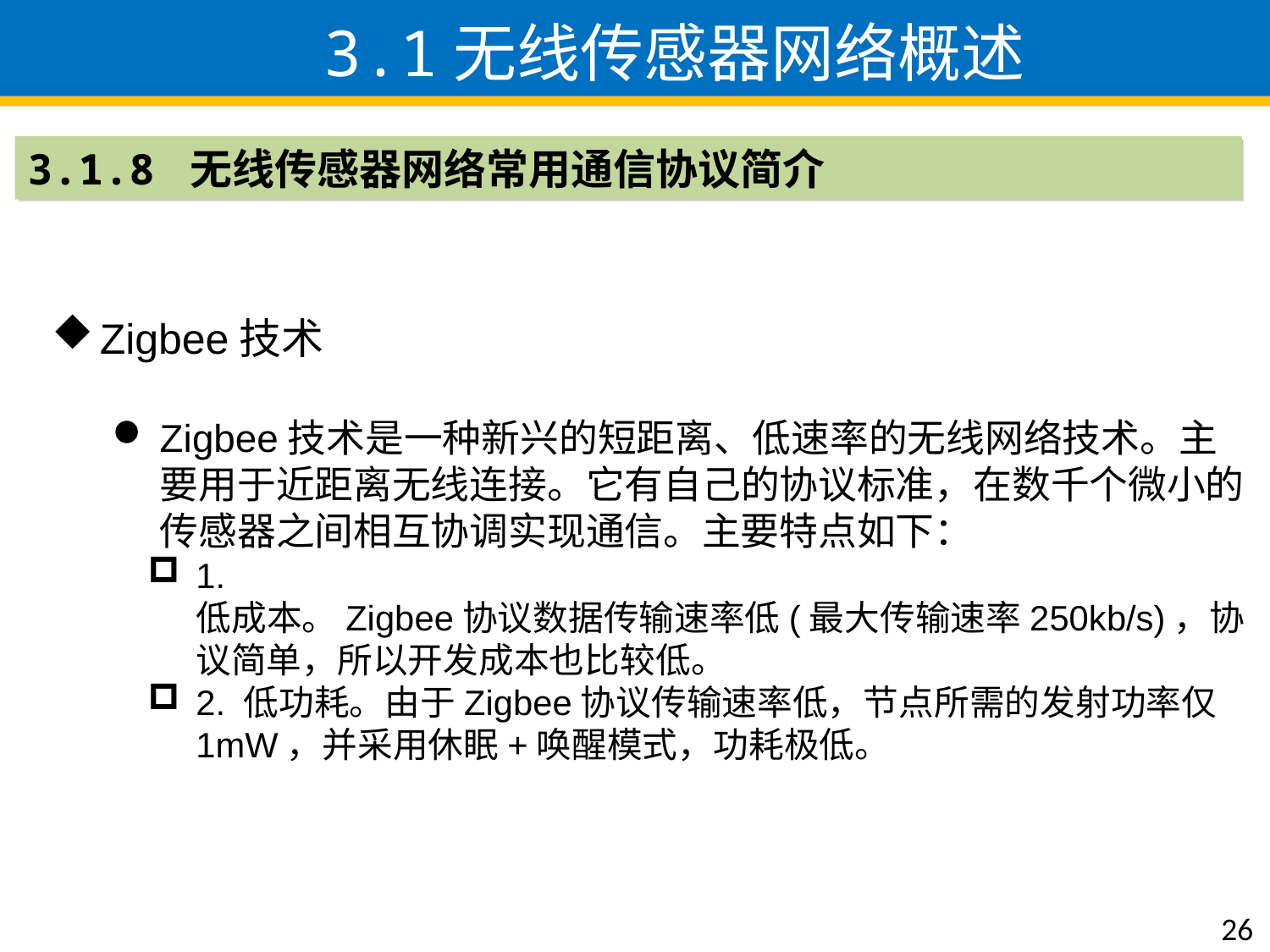

3.1无线传感器网络概述
3.1.8 无线传感器网络常用通信协议简介
Zigbee技术

Zigbee技术是一种新兴的短距离、低速率的无线网络技术。主要用于近距离无线连接。它有自己的协议标准，在数千个微小的传感器之间相互协调实现通信。主要特点如下：
1. 低成本。Zigbee协议数据传输速率低(最大传输速率250kb/s)，协议简单，所以开发成本也比较低。
2. 低功耗。由于Zigbee协议传输速率低，节点所需的发射功率仅1mW，并采用休眠+唤醒模式，功耗极低。
26